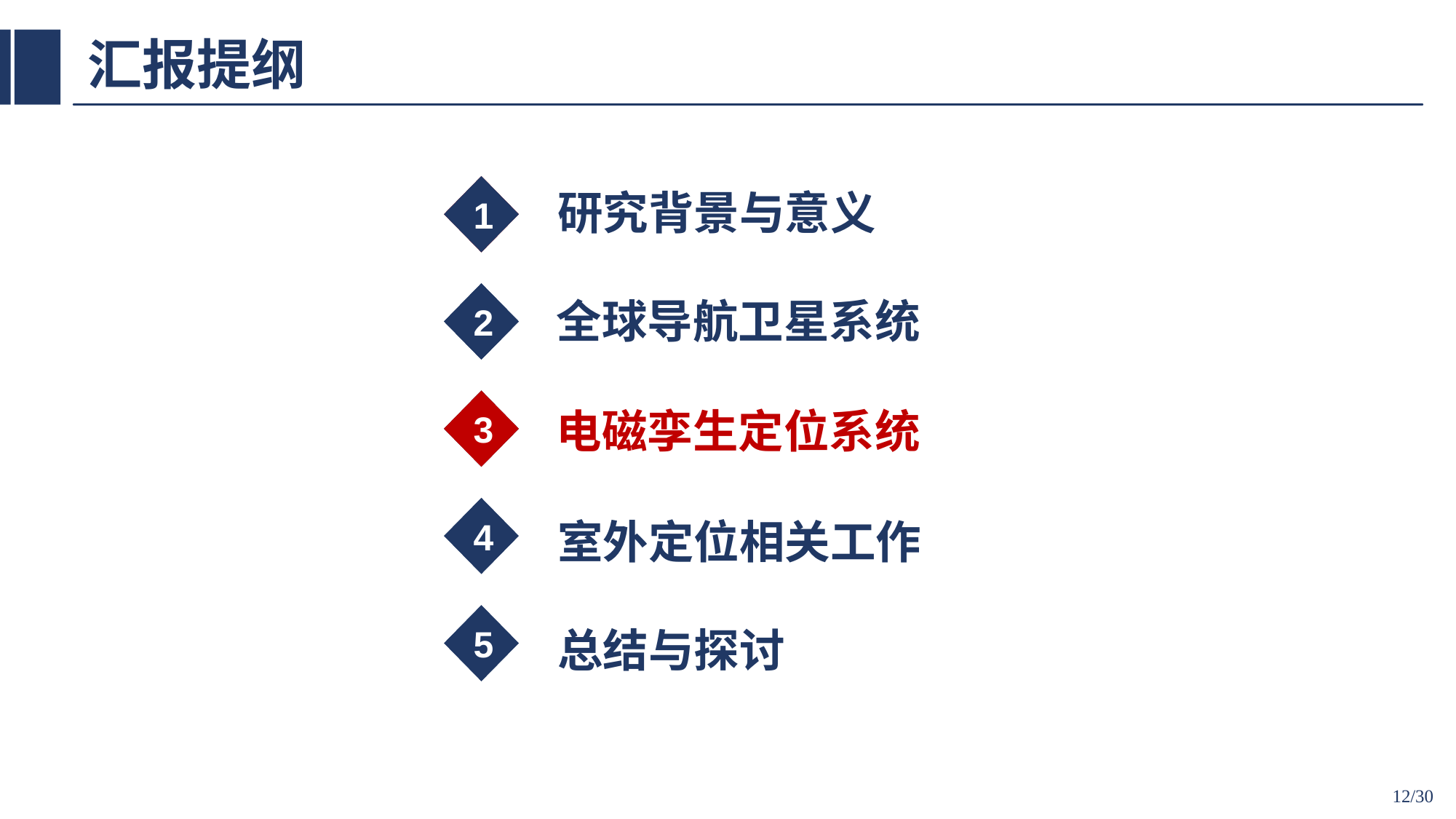

# 汇报提纲
1
2
3
5
1
研究背景与意义
2
全球导航卫星系统
3
电磁孪生定位系统
4
总结与探讨
室外定位相关工作
12/30